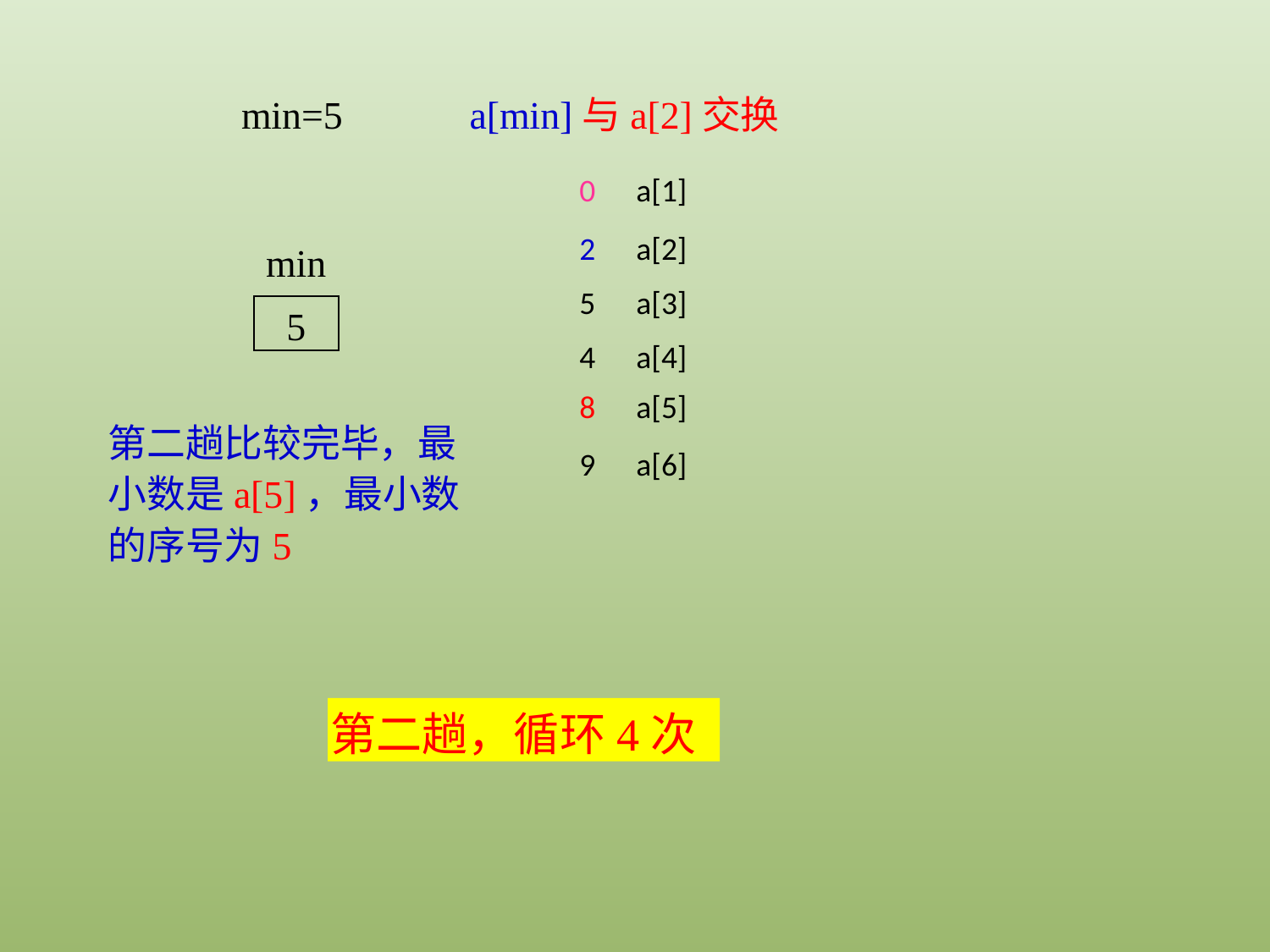

min=5
min
5
a[min]与a[2]交换
0
a[1]
2
a[2]
5
a[3]
4
a[4]
8
a[5]
9
a[6]
第二趟比较完毕，最小数是a[5]，最小数的序号为5
第二趟，循环4次
372